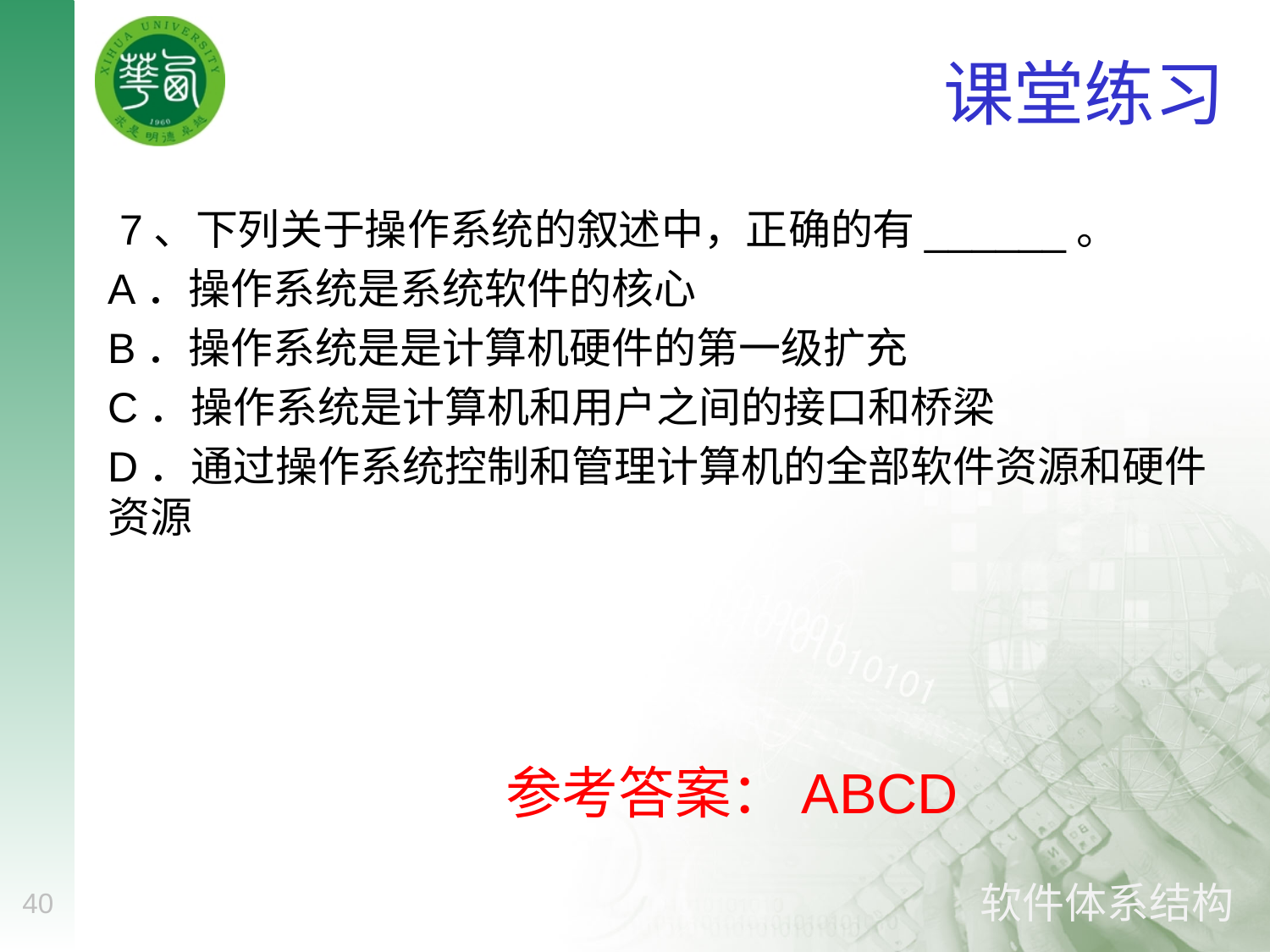

# 课堂练习
 7、下列关于操作系统的叙述中，正确的有______。
A．操作系统是系统软件的核心
B．操作系统是是计算机硬件的第一级扩充
C．操作系统是计算机和用户之间的接口和桥梁
D．通过操作系统控制和管理计算机的全部软件资源和硬件资源
参考答案：ABCD
40